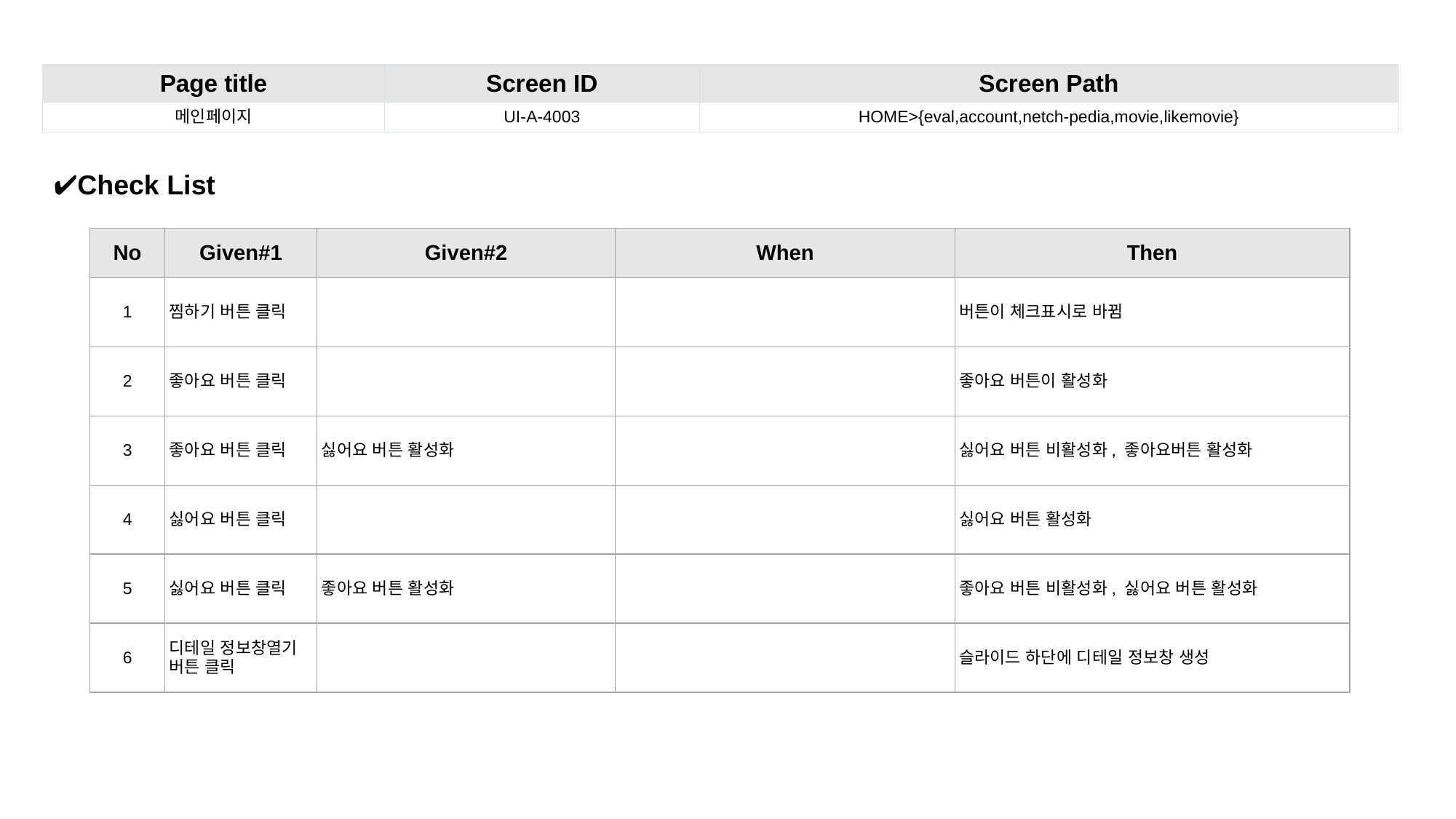

| Page title | Screen ID | Screen Path |
| --- | --- | --- |
| 메인페이지 | UI-A-4003 | HOME>{eval,account,netch-pedia,movie,likemovie} |
✔Check List
| No | Given#1 | Given#2 | When | Then |
| --- | --- | --- | --- | --- |
| 1 | 찜하기 버튼 클릭 |  |  | 버튼이 체크표시로 바뀜 |
| 2 | 좋아요 버튼 클릭 |  |  | 좋아요 버튼이 활성화 |
| 3 | 좋아요 버튼 클릭 | 싫어요 버튼 활성화 |  | 싫어요 버튼 비활성화, 좋아요버튼 활성화 |
| 4 | 싫어요 버튼 클릭 |  |  | 싫어요 버튼 활성화 |
| 5 | 싫어요 버튼 클릭 | 좋아요 버튼 활성화 |  | 좋아요 버튼 비활성화, 싫어요 버튼 활성화 |
| 6 | 디테일 정보창열기 버튼 클릭 |  |  | 슬라이드 하단에 디테일 정보창 생성 |